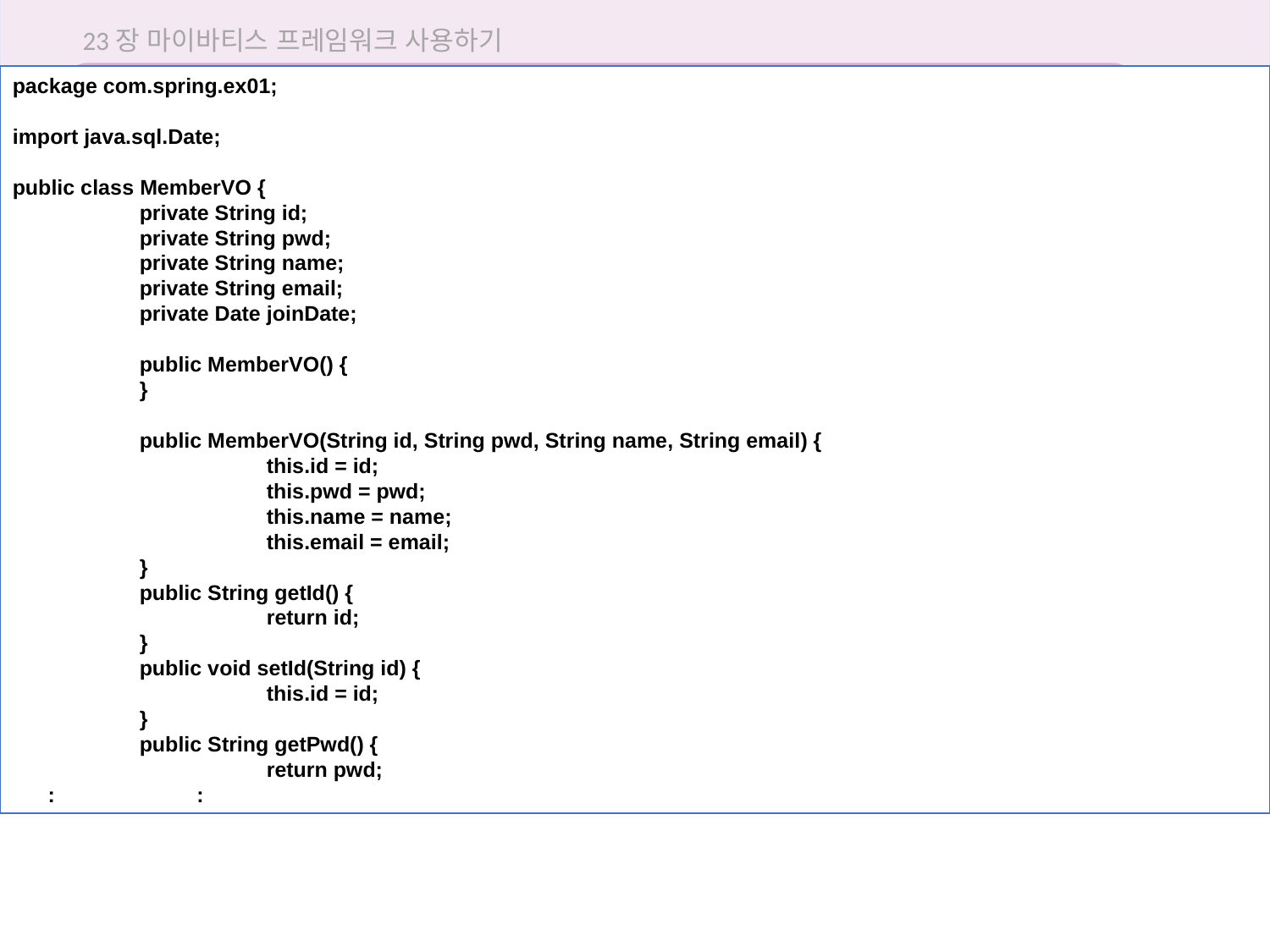

23장 마이바티스 프레임워크 사용하기
package com.spring.ex01;

import java.sql.Date;

public class MemberVO {
	private String id;
	private String pwd;
	private String name;
	private String email;
	private Date joinDate;

	public MemberVO() {
	}

	public MemberVO(String id, String pwd, String name, String email) {
		this.id = id;
		this.pwd = pwd;
		this.name = name;
		this.email = email;
	}
	public String getId() {
		return id;
	}
	public void setId(String id) {
		this.id = id;
	}
	public String getPwd() {
		return pwd;
      :                        :
23.3 마이바티스 이용해 회원 기능 실습